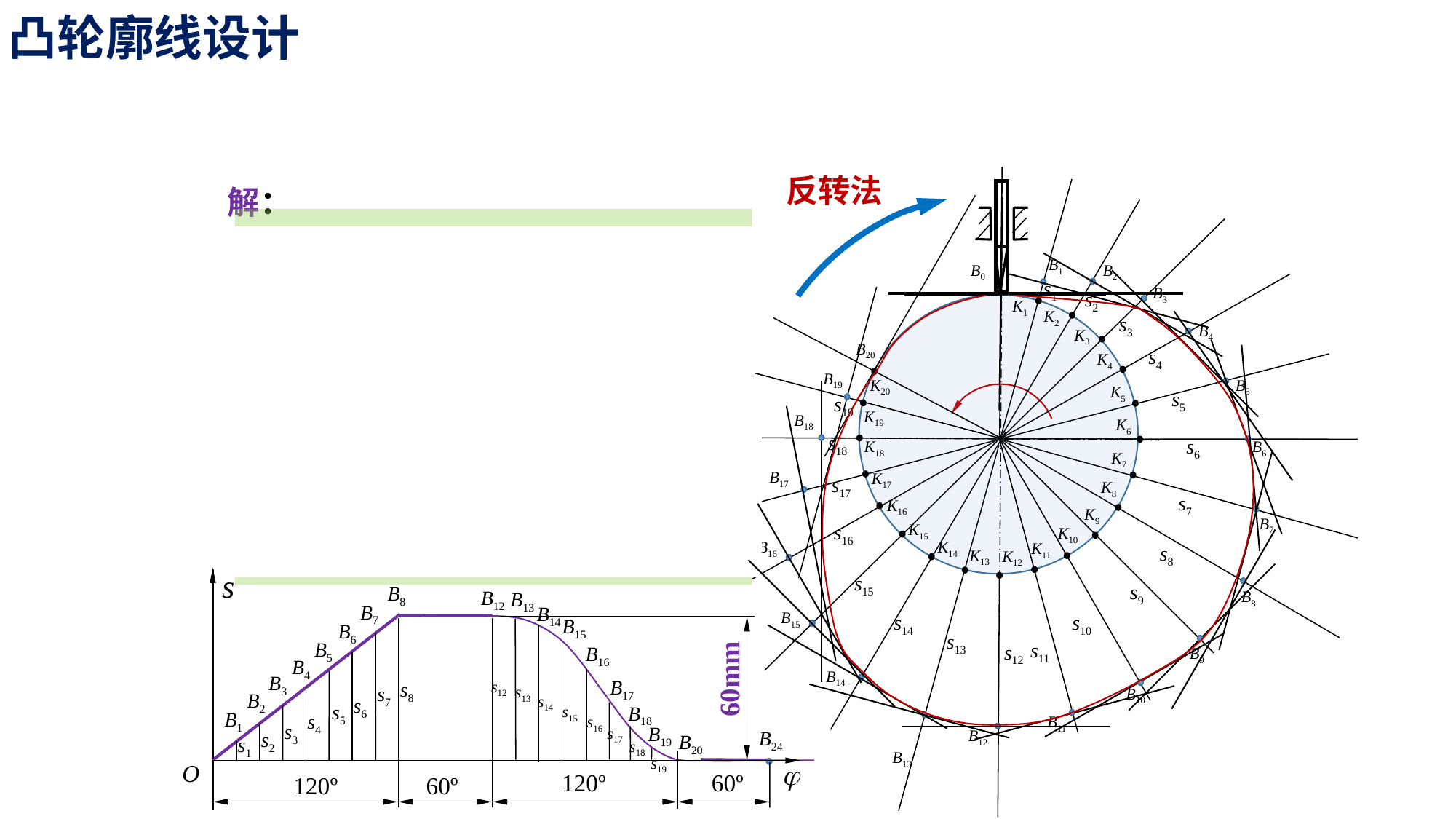

凸轮廓线设计

解：
反转法

① 将从动件B点看作是尖端，按尖端直
   动从动件盘形凸轮机构的凸轮设计
   方法设计凸轮廓线；
② 过B1，B2，……做平底位置线；
③ 做平底位置线的包络线，即得所求
   凸轮廓线。
B1
s1

B2

s2
B0

B3

s3

K1

K2

B4

s4
K3

B20

K4

B19
s19

K20
B5

s5
K5

K19

B18
s18

K6

s6
B6

K18

K7

B17
s17

K17

K8

s7

B7
K16

K9

K15

s16
B16

K10

K14

K11

s8

B8
K13

K12

s
s15
B15

s9

B9
B8

B12
B13

s13
B7
s7
B14
s14
s10
B10

s14
B14

B15
s15
B6
s6

60mm
s13

B13
B5
s5
s11
B11

s12
B12

B16
s16
B4
s4
B3
s3
B17
s17

s12
s8
B2
s2
B18
s18
B1
s1
B19
s19
B24
B20
ϕ
O

120º
60º
120º
60º